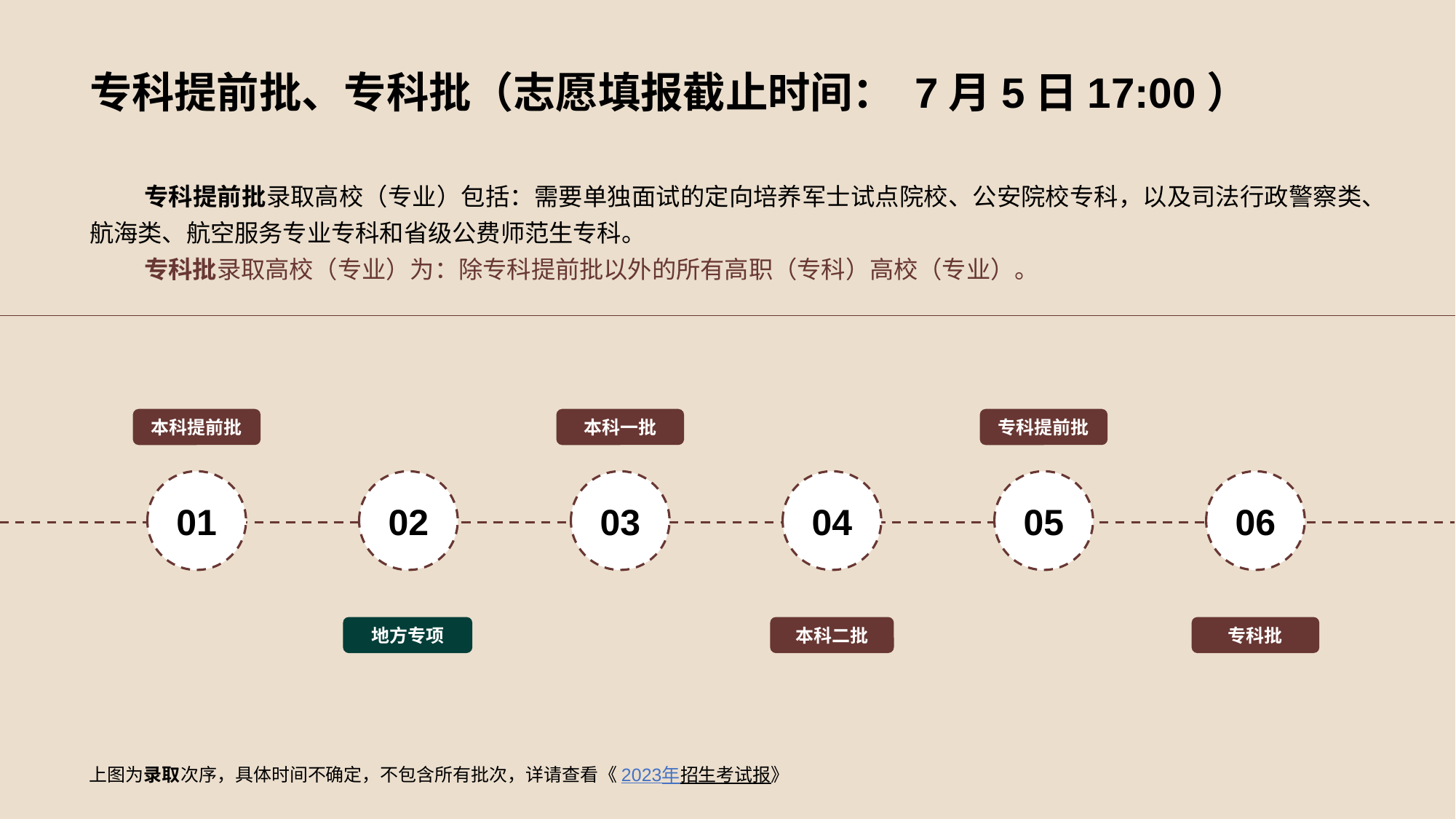

# 专科提前批、专科批（志愿填报截止时间： 7月5日17:00）
专科提前批录取高校（专业）包括：需要单独面试的定向培养军士试点院校、公安院校专科，以及司法行政警察类、航海类、航空服务专业专科和省级公费师范生专科。
专科批录取高校（专业）为：除专科提前批以外的所有高职（专科）高校（专业）。

本科提前批
01
本科一批
03
专科提前批
05
02
地方专项
04
本科二批
06
专科批
上图为录取次序，具体时间不确定，不包含所有批次，详请查看《2023年招生考试报》